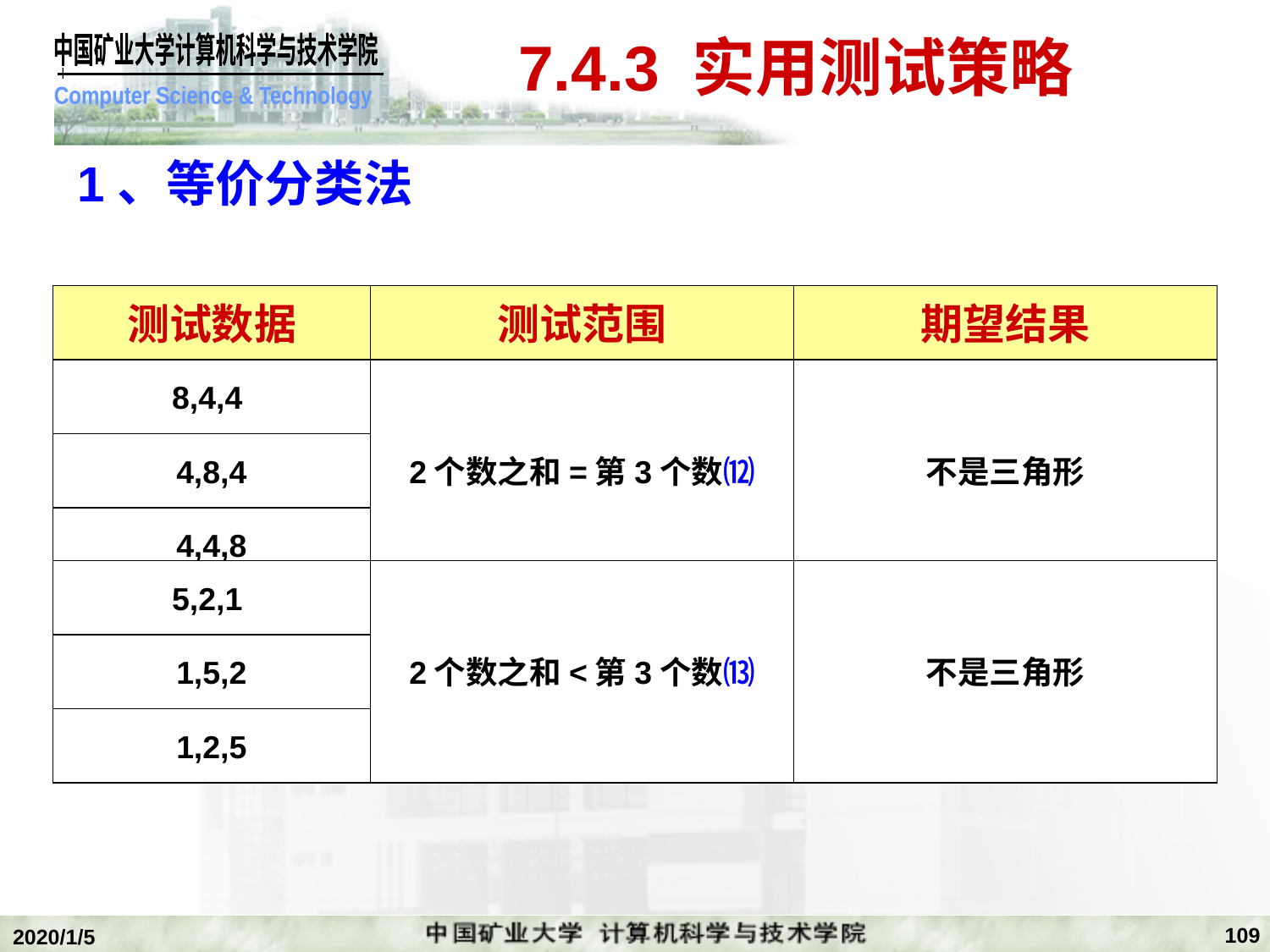

# 7.4.3 实用测试策略
1、等价分类法
测试数据
测试范围
期望结果
8,4,4
2个数之和=第3个数⑿
不是三角形
4,8,4
4,4,8
5,2,1
2个数之和<第3个数⒀
不是三角形
1,5,2
1,2,5
109
2020/1/5